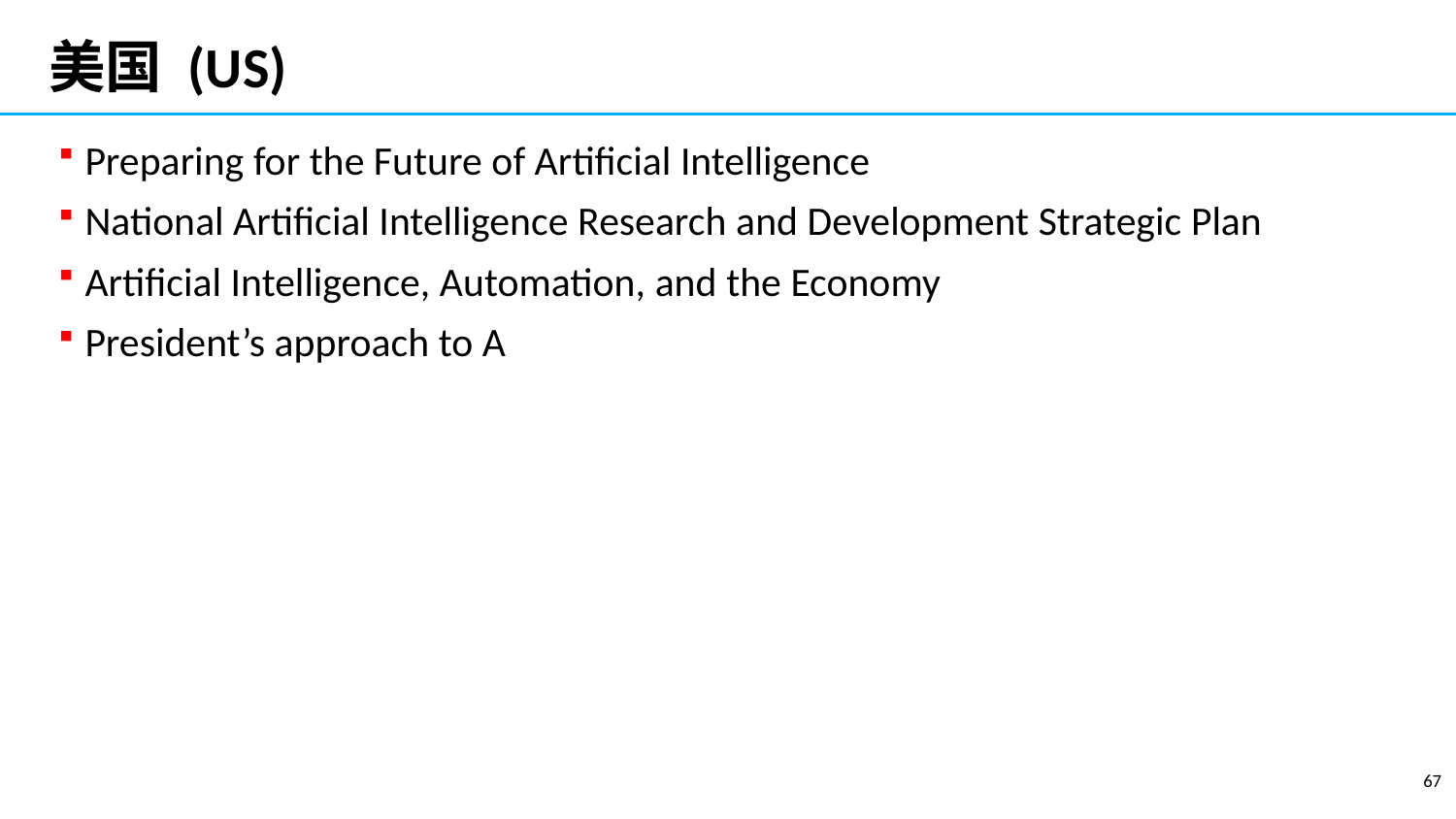

# 美国 (US)

Preparing for the Future of Artificial Intelligence
National Artificial Intelligence Research and Development Strategic Plan
Artificial Intelligence, Automation, and the Economy
President’s approach to A
67